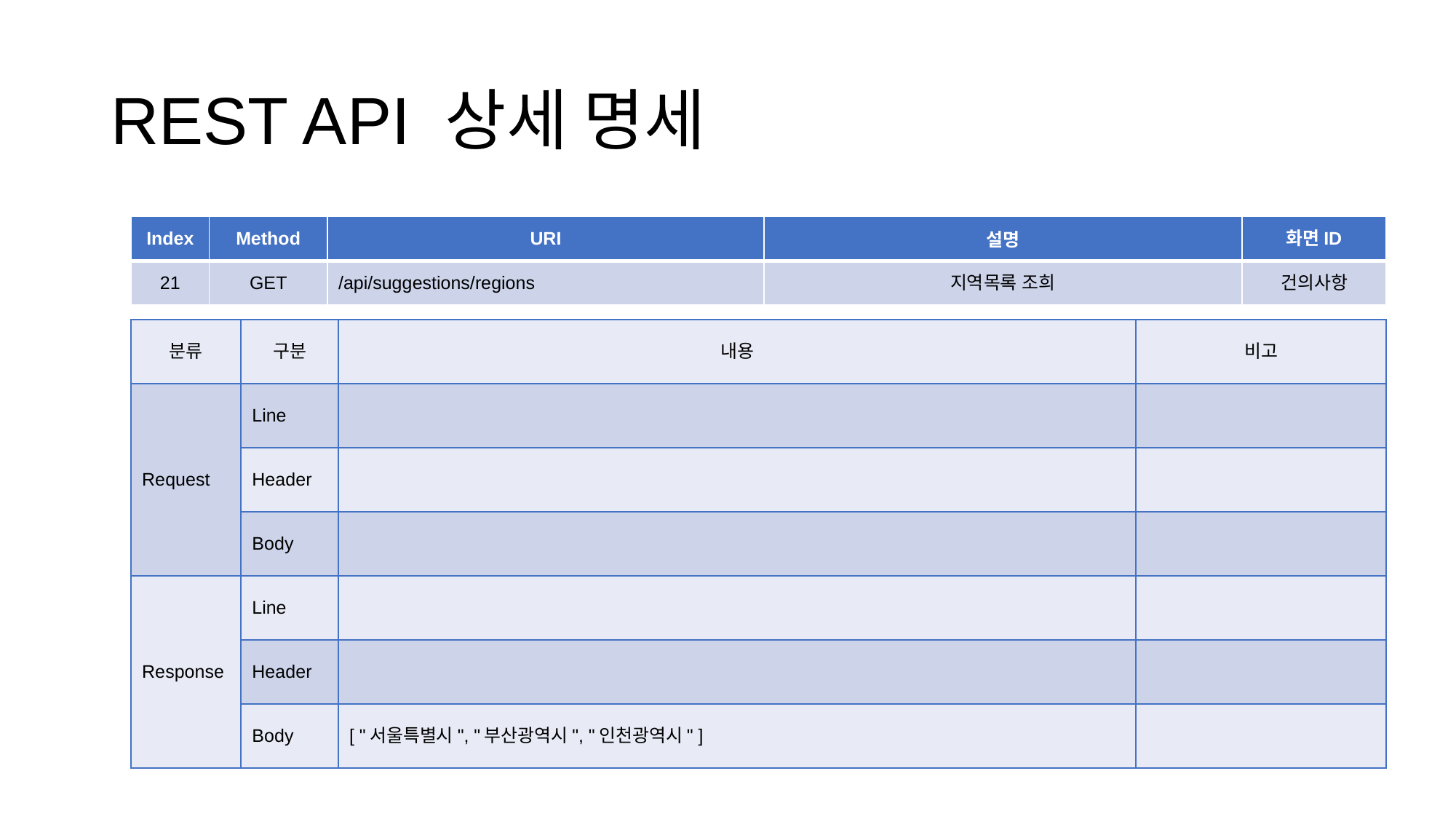

# REST API 상세 명세
| Index | Method | URI | 설명 | 화면ID |
| --- | --- | --- | --- | --- |
| 21 | GET | /api/suggestions/regions | 지역목록 조희 | 건의사항 |
| 분류 | 구분 | 내용 | 비고 |
| --- | --- | --- | --- |
| Request | Line |  |  |
|  | Header |  |  |
|  | Body |  |  |
| Response | Line |  |  |
|  | Header |  |  |
|  | Body | [ "서울특별시", "부산광역시", "인천광역시" ] |  |